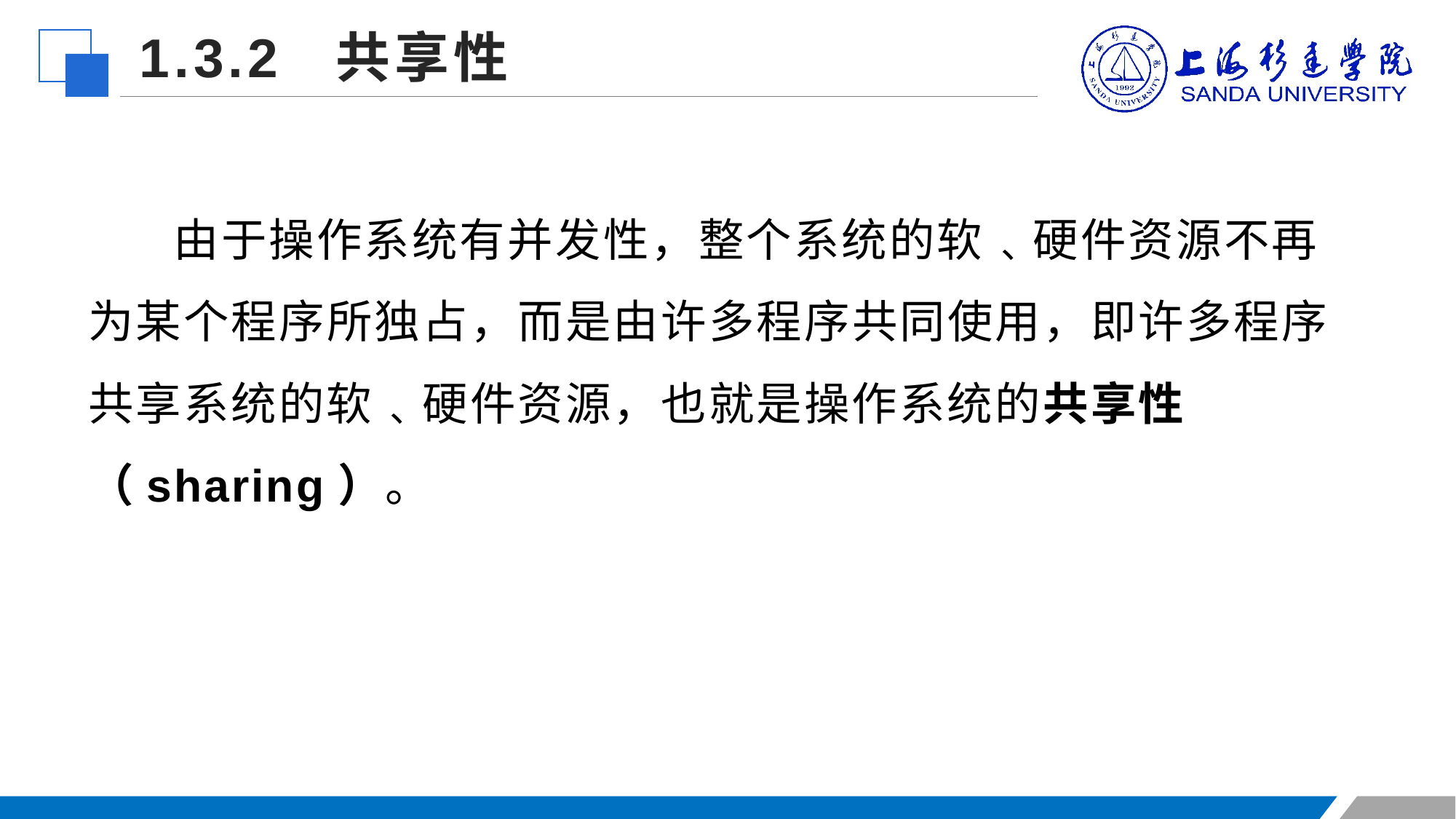

1.3.2  共享性
      由于操作系统有并发性，整个系统的软﹑硬件资源不再为某个程序所独占，而是由许多程序共同使用，即许多程序共享系统的软﹑硬件资源，也就是操作系统的共享性（sharing）。